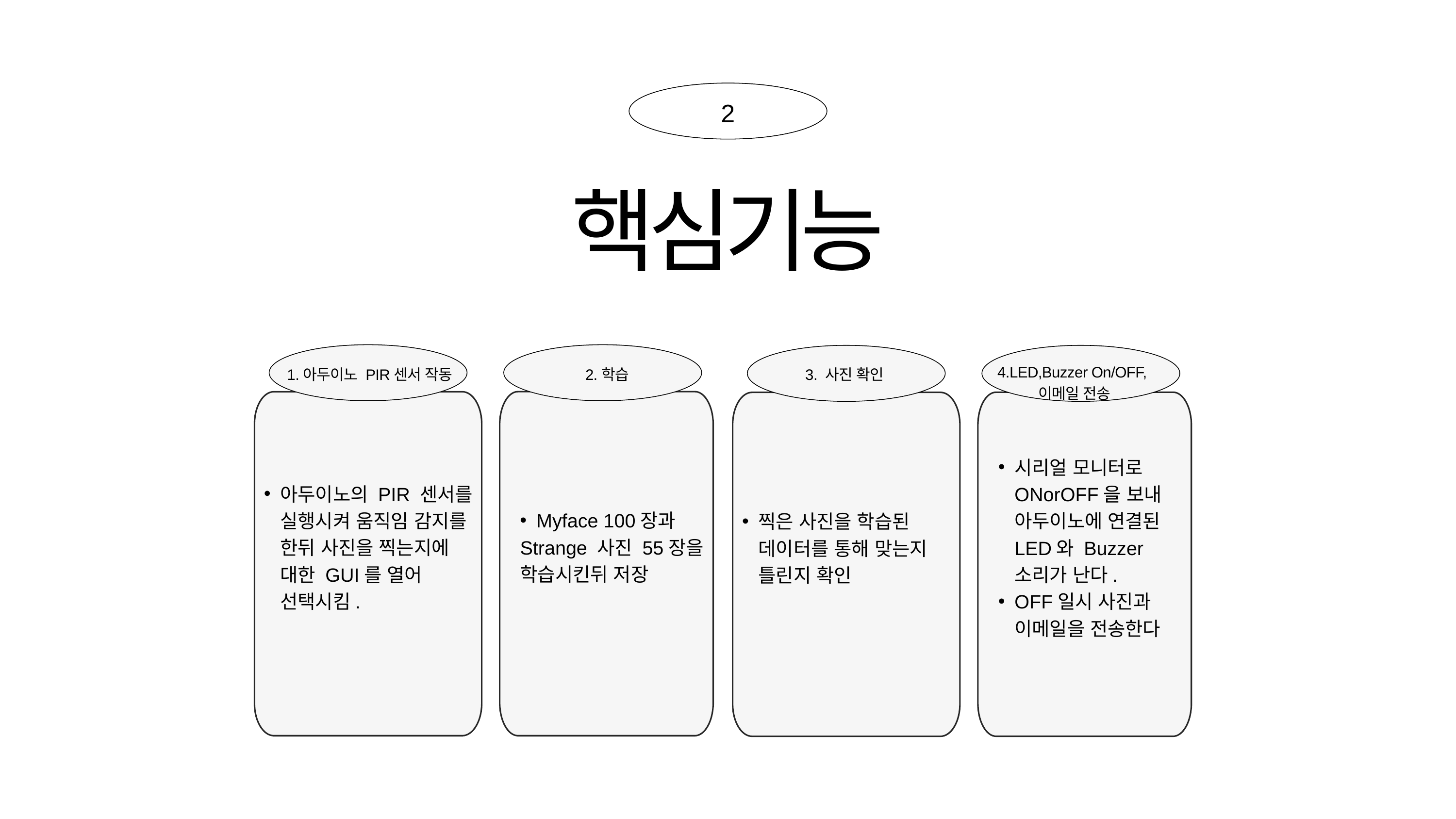

2
핵심기능

아두이노의 PIR 센서를 실행시켜 움직임 감지를 한뒤 사진을 찍는지에 대한 GUI를 열어 선택시킴.

찍은 사진을 학습된 데이터를 통해 맞는지 틀린지 확인
4.LED,Buzzer On/OFF,
            이메일 전송
3. 사진 확인
1.아두이노 PIR센서 작동
2.학습

Myface 100장과
Strange 사진 55장을 학습시킨뒤 저장

시리얼 모니터로 ONorOFF을 보내 아두이노에 연결된LED와 Buzzer 소리가 난다.
OFF일시 사진과 이메일을 전송한다